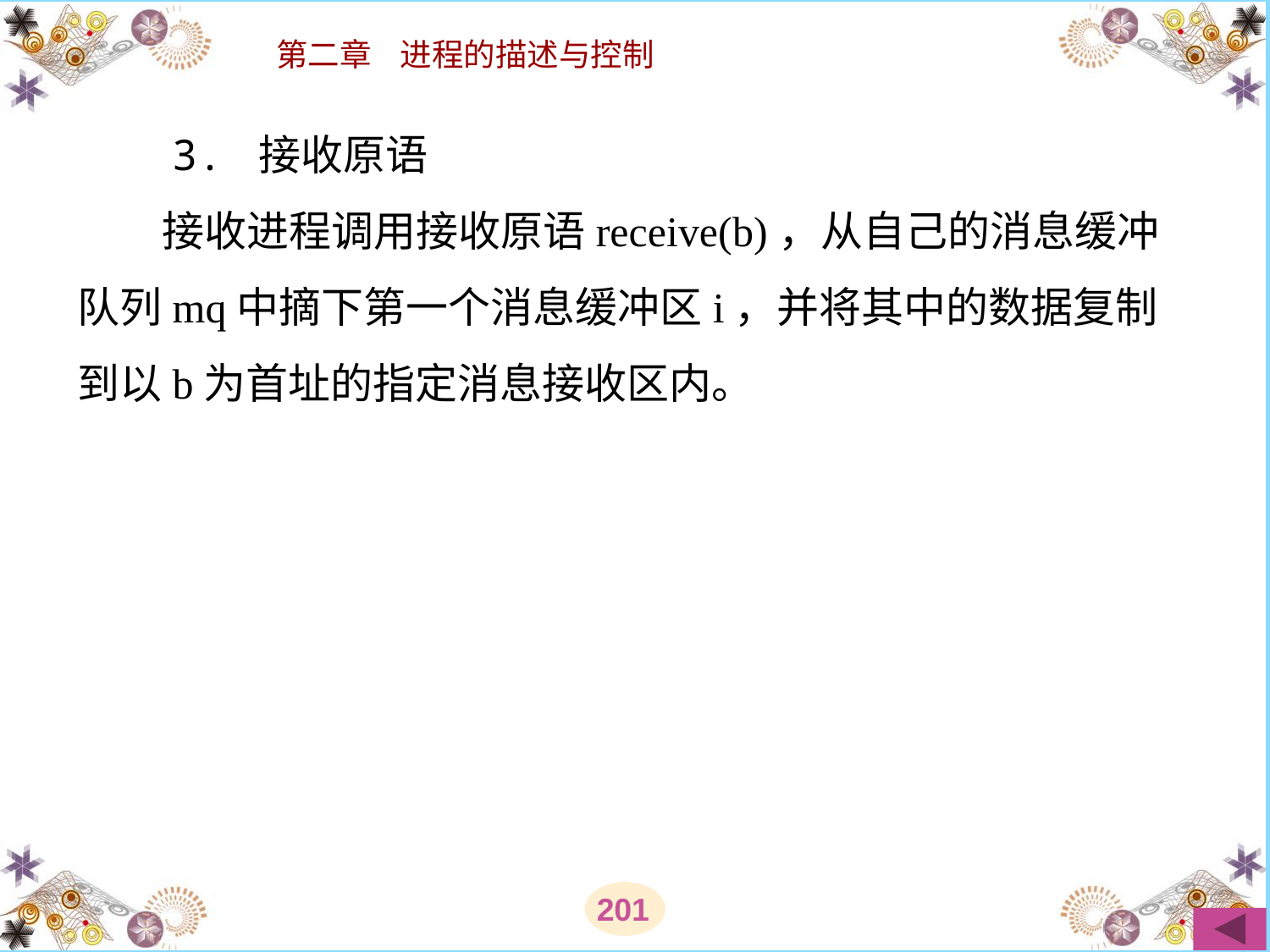

# 3. 接收原语 　　接收进程调用接收原语receive(b)，从自己的消息缓冲队列mq中摘下第一个消息缓冲区i，并将其中的数据复制到以b为首址的指定消息接收区内。